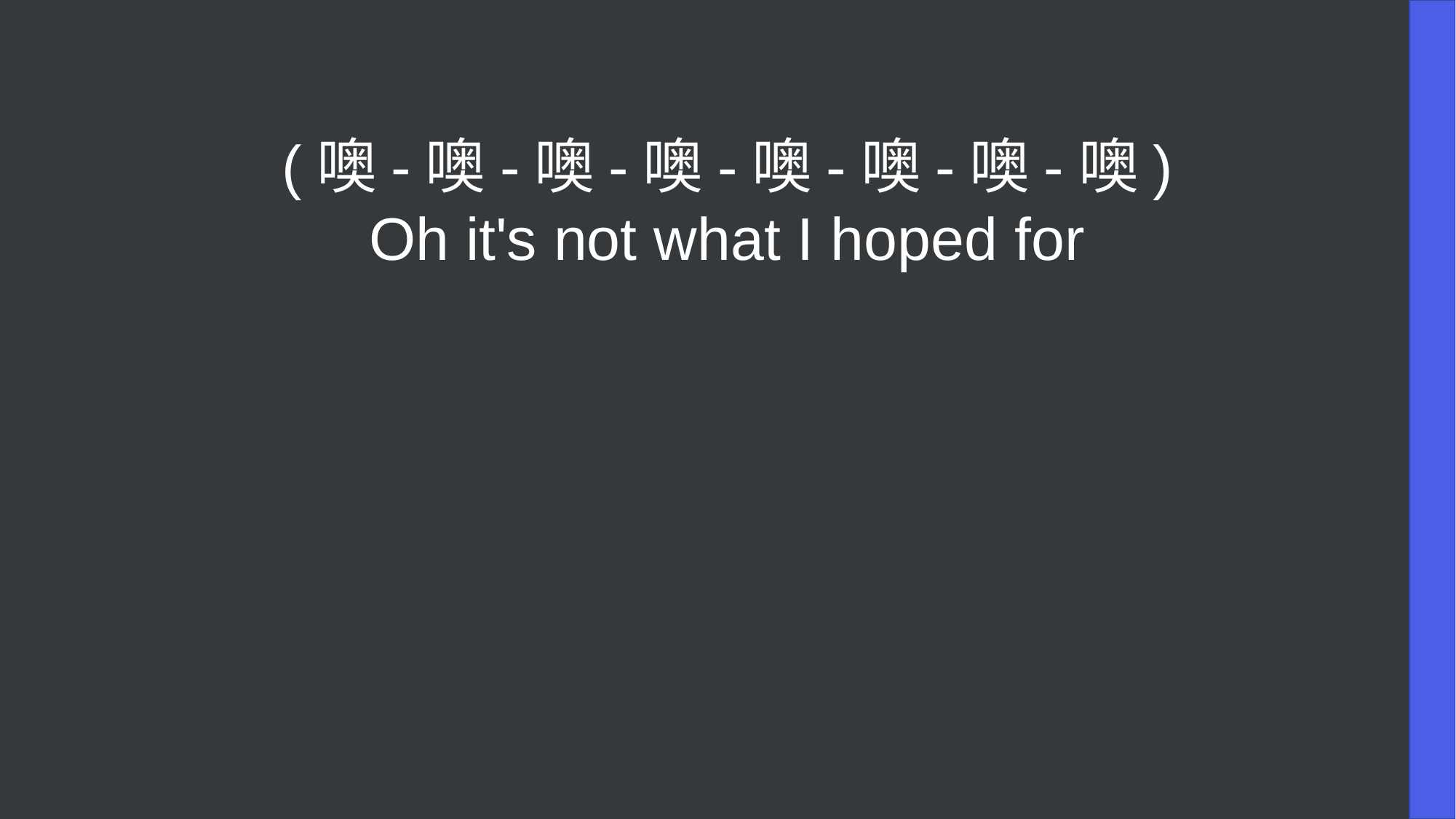

(噢-噢-噢-噢-噢-噢-噢-噢)
Oh it's not what I hoped for